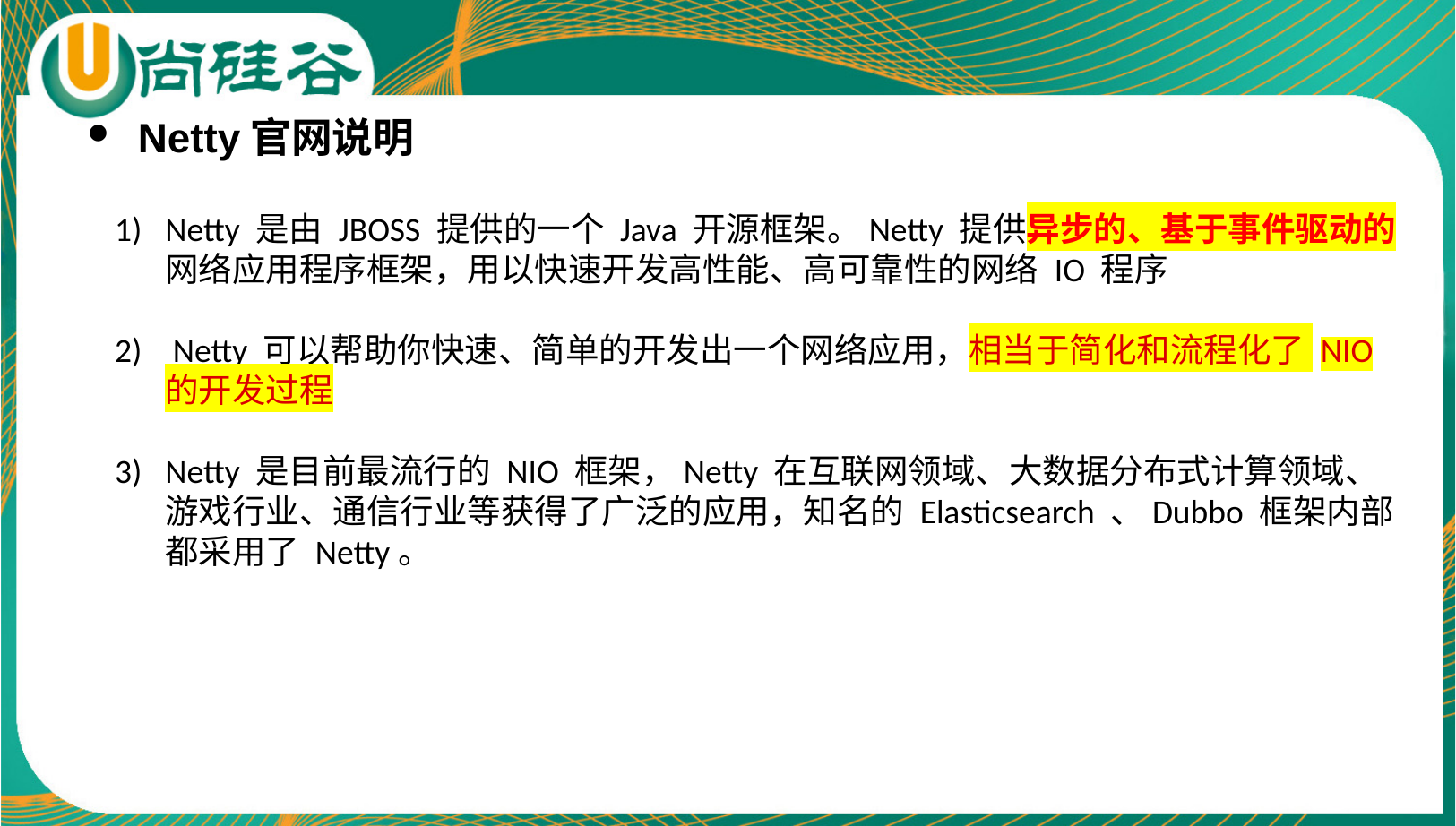

Netty官网说明
Netty 是由 JBOSS 提供的一个 Java 开源框架。Netty 提供异步的、基于事件驱动的网络应用程序框架，用以快速开发高性能、高可靠性的网络 IO 程序

 Netty 可以帮助你快速、简单的开发出一个网络应用，相当于简化和流程化了 NIO 的开发过程

Netty 是目前最流行的 NIO 框架，Netty 在互联网领域、大数据分布式计算领域、游戏行业、通信行业等获得了广泛的应用，知名的 Elasticsearch 、Dubbo 框架内部都采用了 Netty。